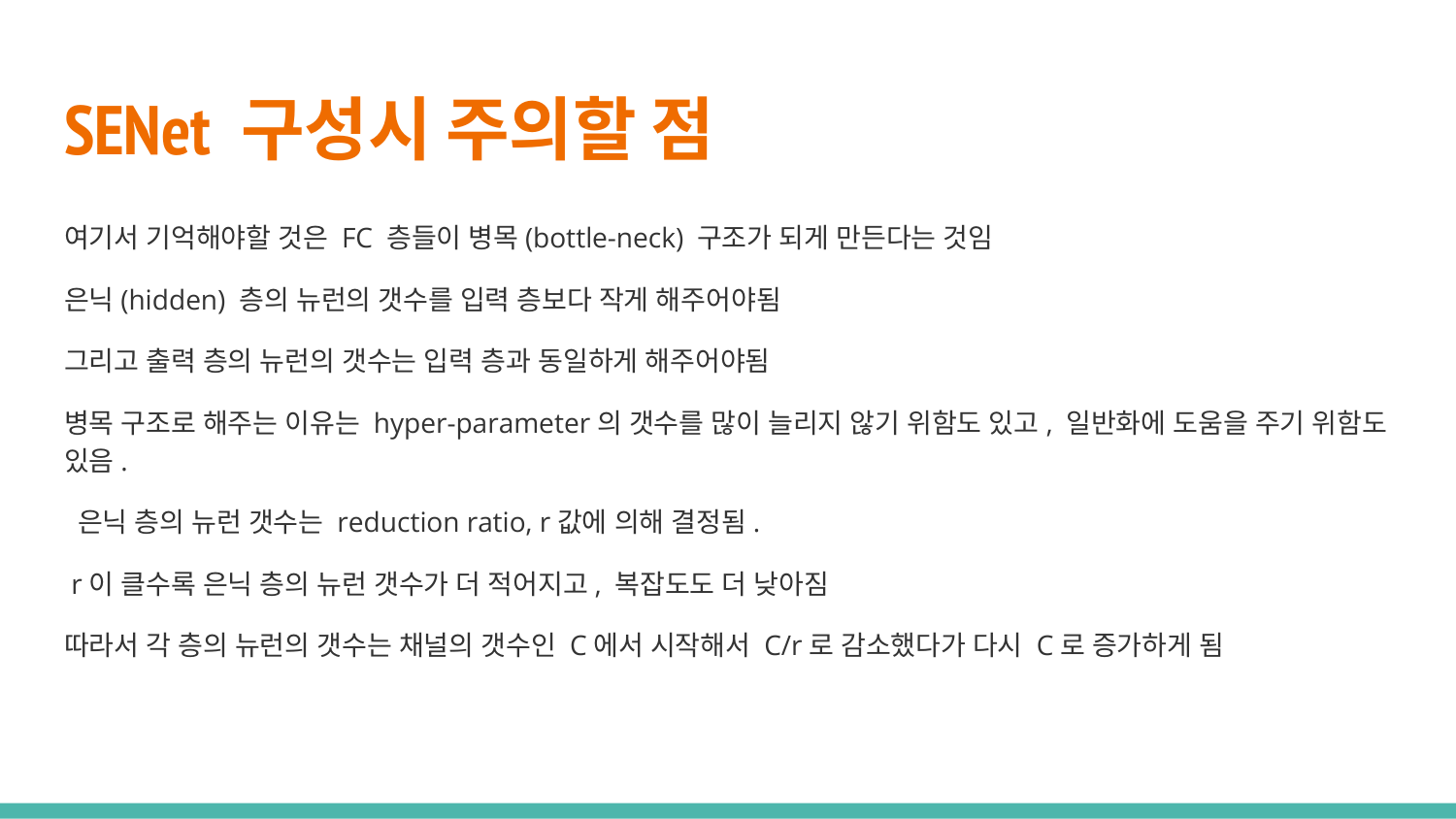

# SENet 구성시 주의할 점
여기서 기억해야할 것은 FC 층들이 병목(bottle-neck) 구조가 되게 만든다는 것임
은닉(hidden) 층의 뉴런의 갯수를 입력 층보다 작게 해주어야됨
그리고 출력 층의 뉴런의 갯수는 입력 층과 동일하게 해주어야됨
병목 구조로 해주는 이유는 hyper-parameter의 갯수를 많이 늘리지 않기 위함도 있고, 일반화에 도움을 주기 위함도 있음.
 은닉 층의 뉴런 갯수는 reduction ratio, r값에 의해 결정됨.
 r이 클수록 은닉 층의 뉴런 갯수가 더 적어지고, 복잡도도 더 낮아짐
따라서 각 층의 뉴런의 갯수는 채널의 갯수인 C에서 시작해서 C/r로 감소했다가 다시 C로 증가하게 됨